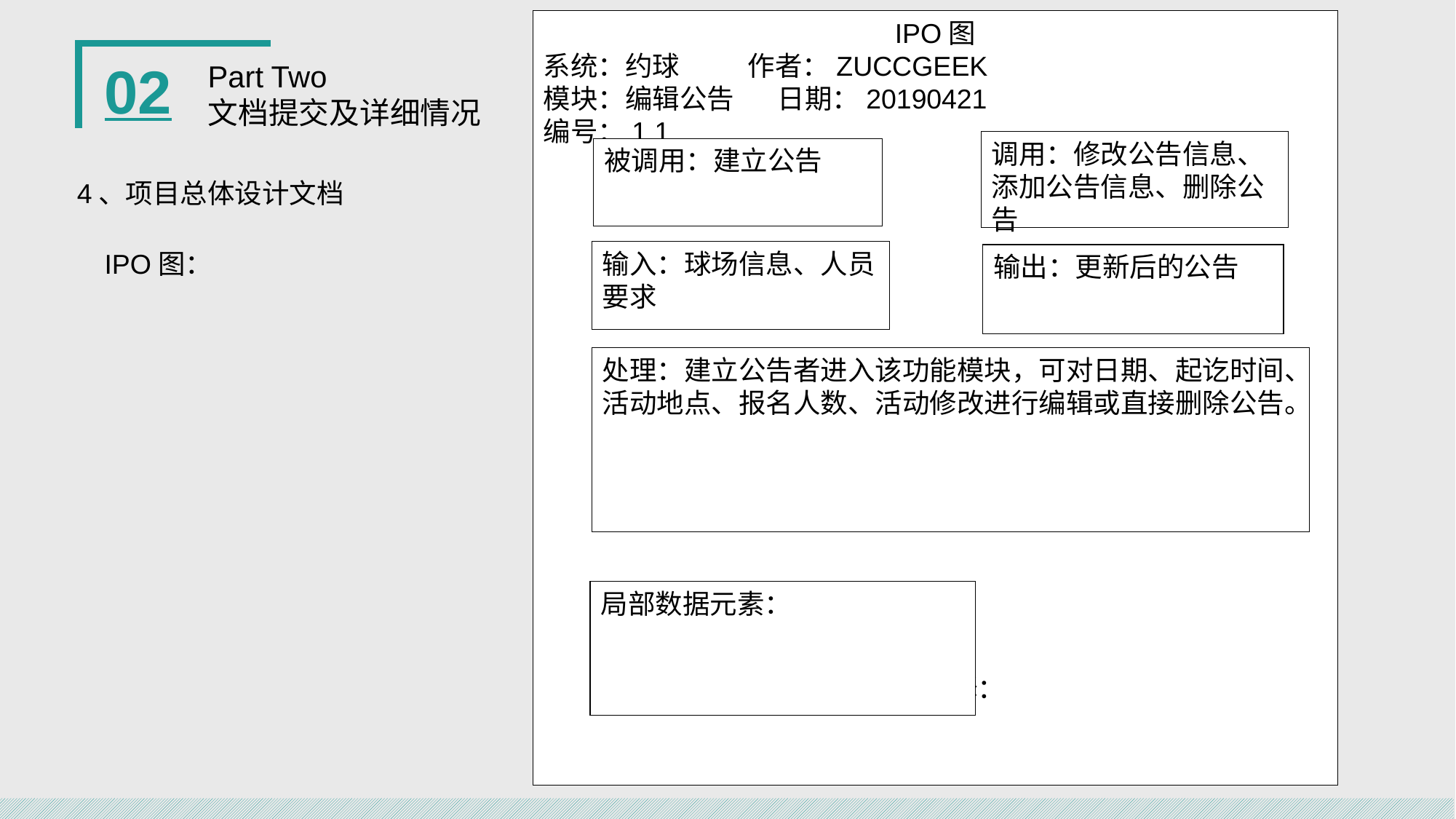

IPO图
系统：约球           作者：ZUCCGEEK
模块：编辑公告       日期：20190421
编号：1.1

                                注释：

调用：修改公告信息、添加公告信息、删除公告

被调用：建立公告

输入：球场信息、人员要求

输出：更新后的公告

处理：建立公告者进入该功能模块，可对日期、起讫时间、活动地点、报名人数、活动修改进行编辑或直接删除公告。

局部数据元素：

02
Part Two
文档提交及详细情况
4、项目总体设计文档

IPO图：